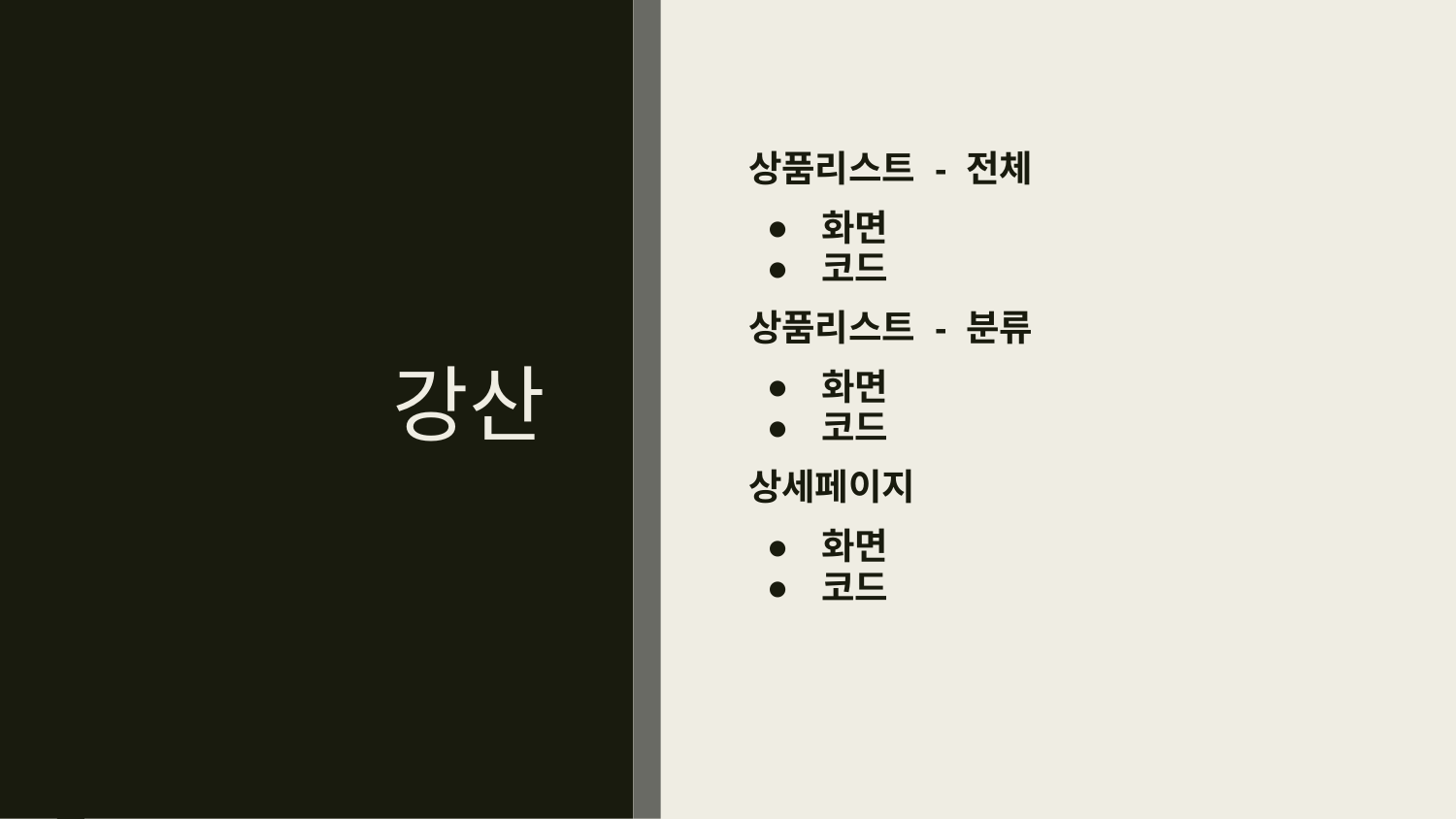

# 강산
상품리스트 - 전체
화면
코드
상품리스트 - 분류
화면
코드
상세페이지
화면
코드